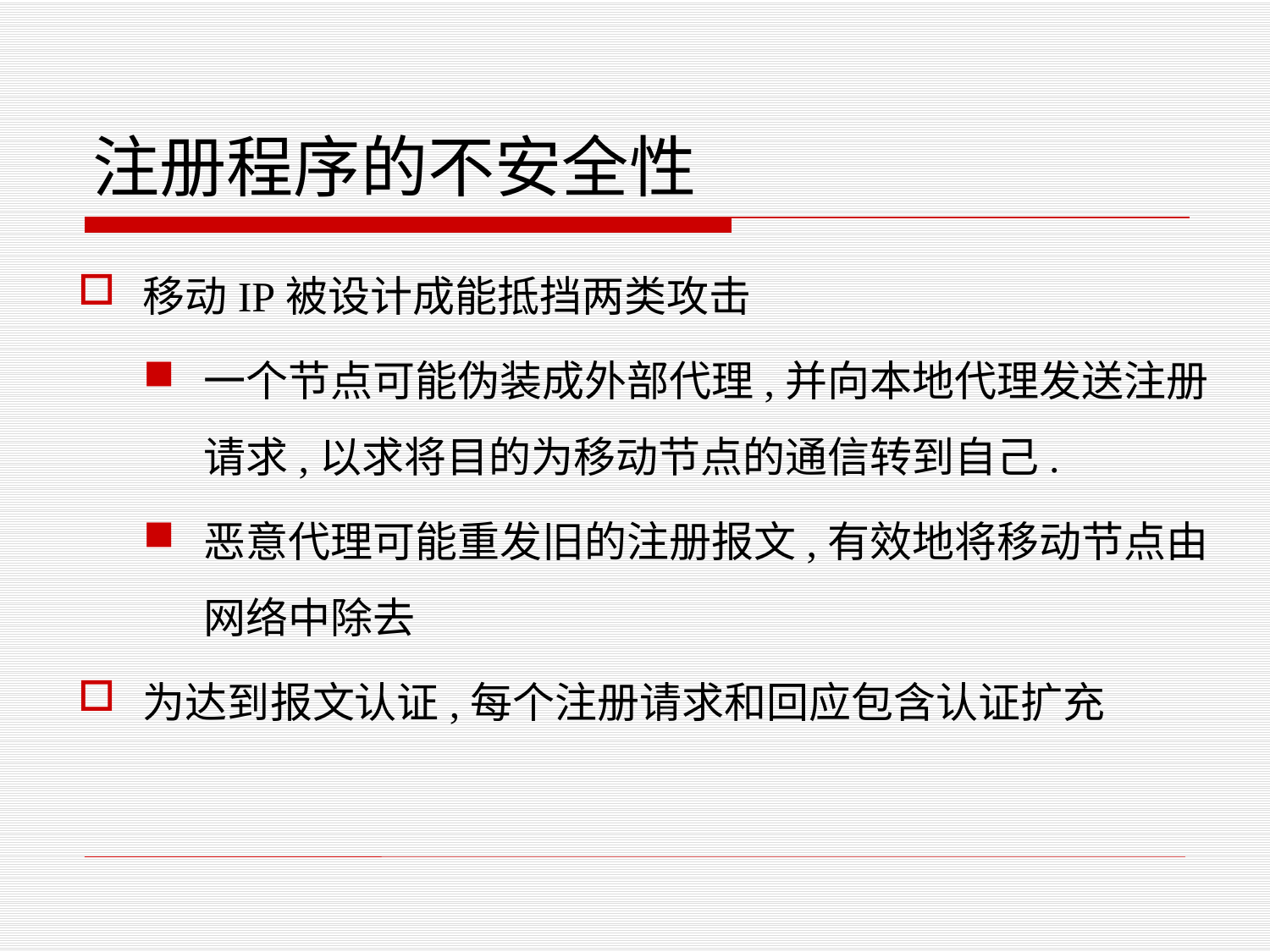

# 注册程序的不安全性
移动IP被设计成能抵挡两类攻击
一个节点可能伪装成外部代理,并向本地代理发送注册请求,以求将目的为移动节点的通信转到自己.
恶意代理可能重发旧的注册报文,有效地将移动节点由网络中除去
为达到报文认证,每个注册请求和回应包含认证扩充